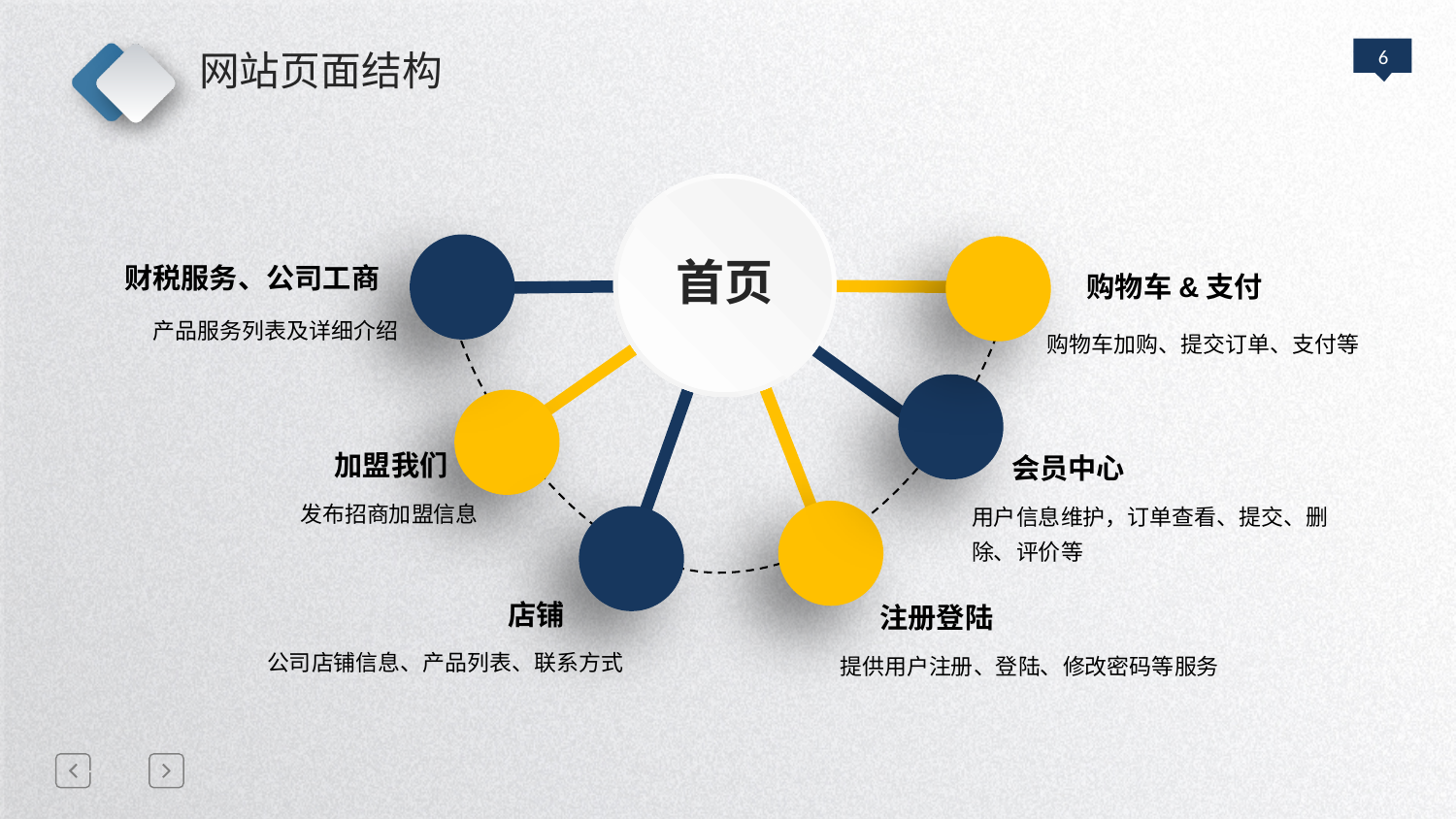

网站页面结构

首页

财税服务、公司工商
购物车&支付

产品服务列表及详细介绍
购物车加购、提交订单、支付等

加盟我们
会员中心
发布招商加盟信息
用户信息维护，订单查看、提交、删除、评价等

店铺
注册登陆
公司店铺信息、产品列表、联系方式
提供用户注册、登陆、修改密码等服务
延迟符